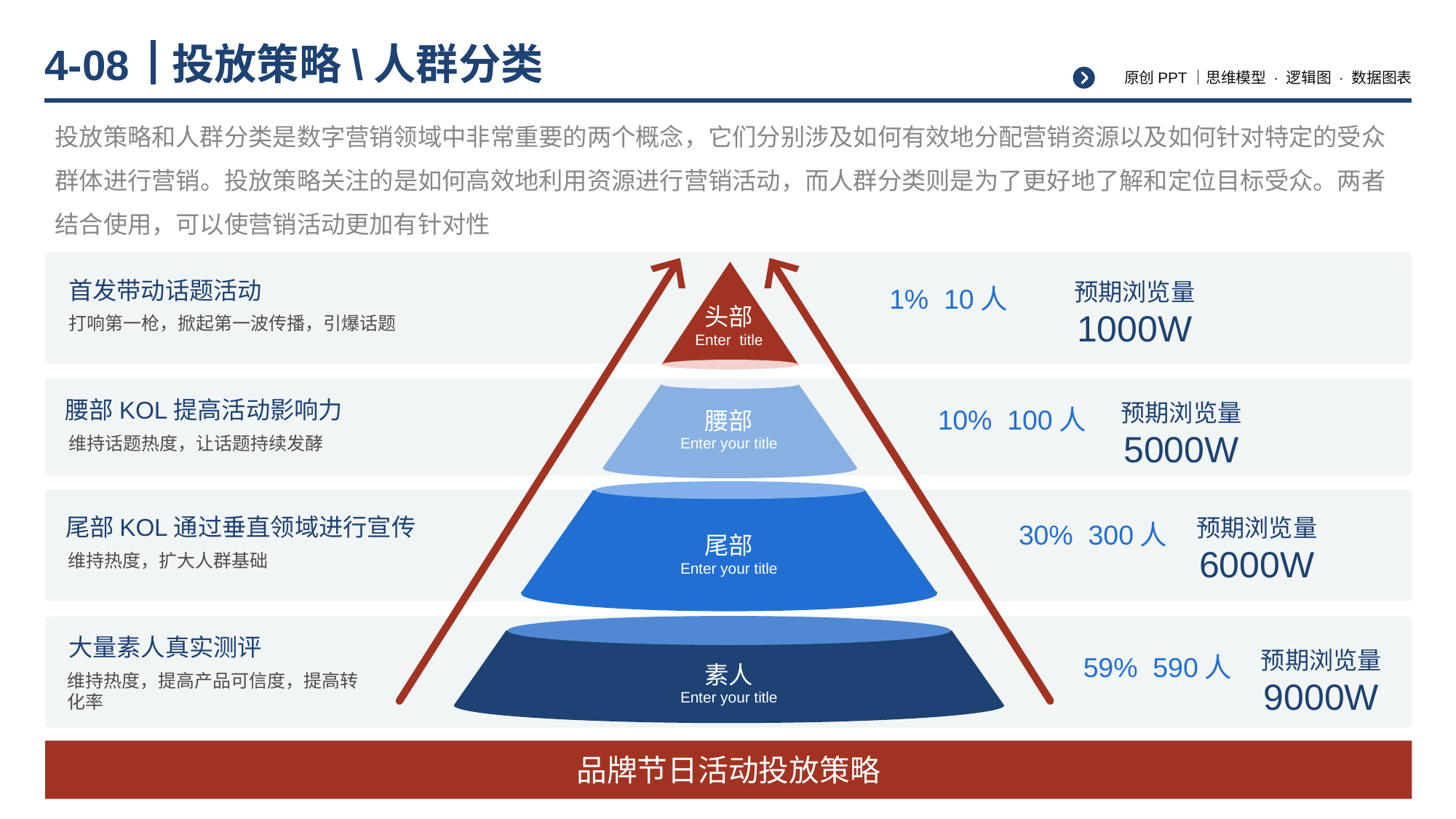

# 投放策略\人群分类
4-08
投放策略和人群分类是数字营销领域中非常重要的两个概念，它们分别涉及如何有效地分配营销资源以及如何针对特定的受众群体进行营销。投放策略关注的是如何高效地利用资源进行营销活动，而人群分类则是为了更好地了解和定位目标受众。两者结合使用，可以使营销活动更加有针对性

预期浏览量
1000W
首发带动话题活动
1%  10人
头部
打响第一枪，掀起第一波传播，引爆话题
Enter  title

预期浏览量
5000W
腰部KOL提高活动影响力
10%  100人
腰部
维持话题热度，让话题持续发酵
Enter your title

预期浏览量
6000W
尾部KOL通过垂直领域进行宣传
30%  300人
尾部
维持热度，扩大人群基础
Enter your title

大量素人真实测评
预期浏览量
9000W
59%  590人
素人
维持热度，提高产品可信度，提高转化率
Enter your title

品牌节日活动投放策略